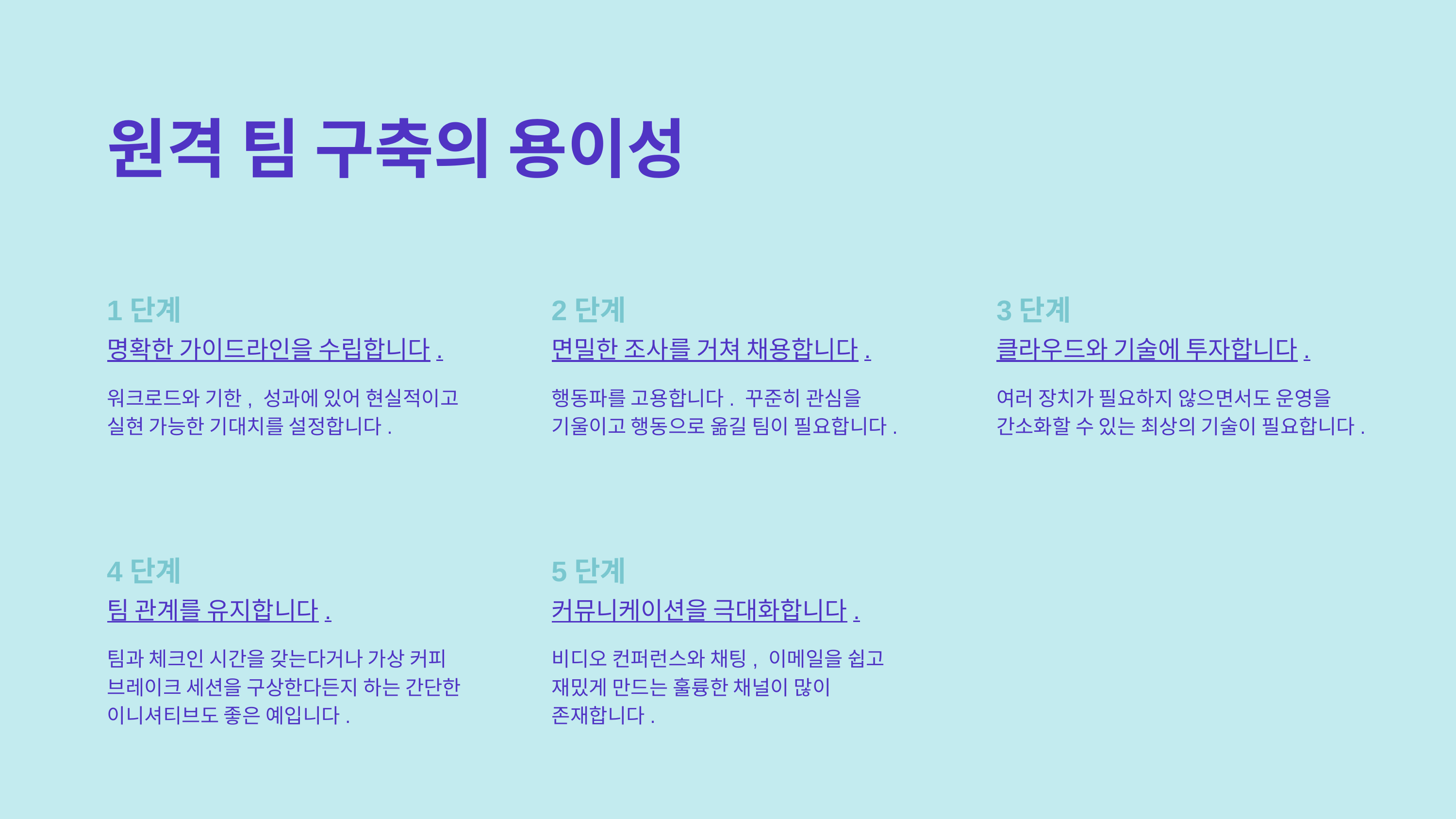

원격 팀 구축의 용이성
1단계
명확한 가이드라인을 수립합니다.
워크로드와 기한, 성과에 있어 현실적이고
실현 가능한 기대치를 설정합니다.
2단계
면밀한 조사를 거쳐 채용합니다.
행동파를 고용합니다. 꾸준히 관심을
기울이고 행동으로 옮길 팀이 필요합니다.
3단계
클라우드와 기술에 투자합니다.
여러 장치가 필요하지 않으면서도 운영을
간소화할 수 있는 최상의 기술이 필요합니다.
4단계
팀 관계를 유지합니다.
팀과 체크인 시간을 갖는다거나 가상 커피
브레이크 세션을 구상한다든지 하는 간단한 이니셔티브도 좋은 예입니다.
5단계
커뮤니케이션을 극대화합니다.
비디오 컨퍼런스와 채팅, 이메일을 쉽고
재밌게 만드는 훌륭한 채널이 많이
존재합니다.